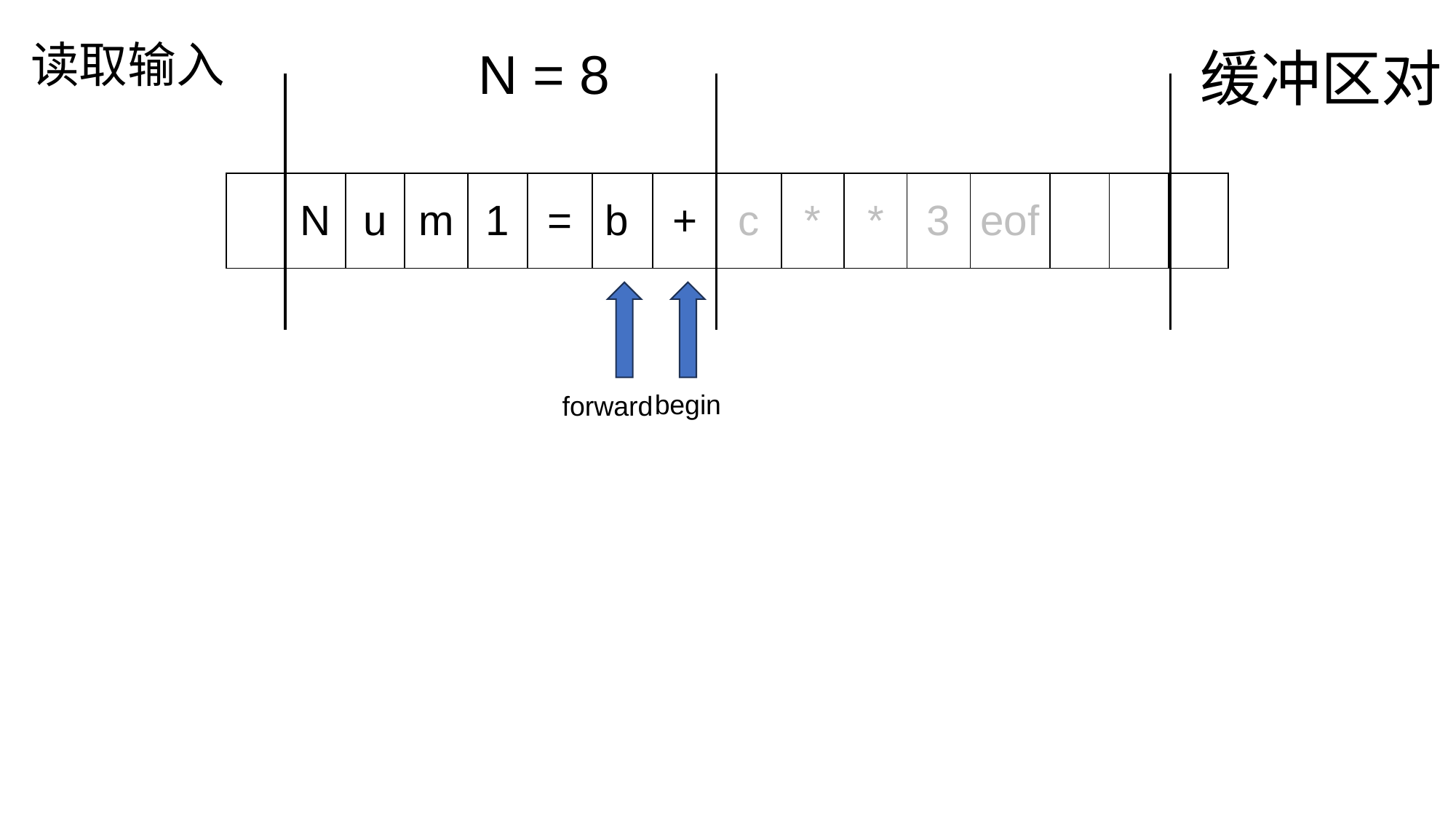

读取输入
N = 8
缓冲区对
|  | N | u | m | 1 | = | b | + | c | \* | \* | 3 | eof |  |  |  |
| --- | --- | --- | --- | --- | --- | --- | --- | --- | --- | --- | --- | --- | --- | --- | --- |

begin
forward